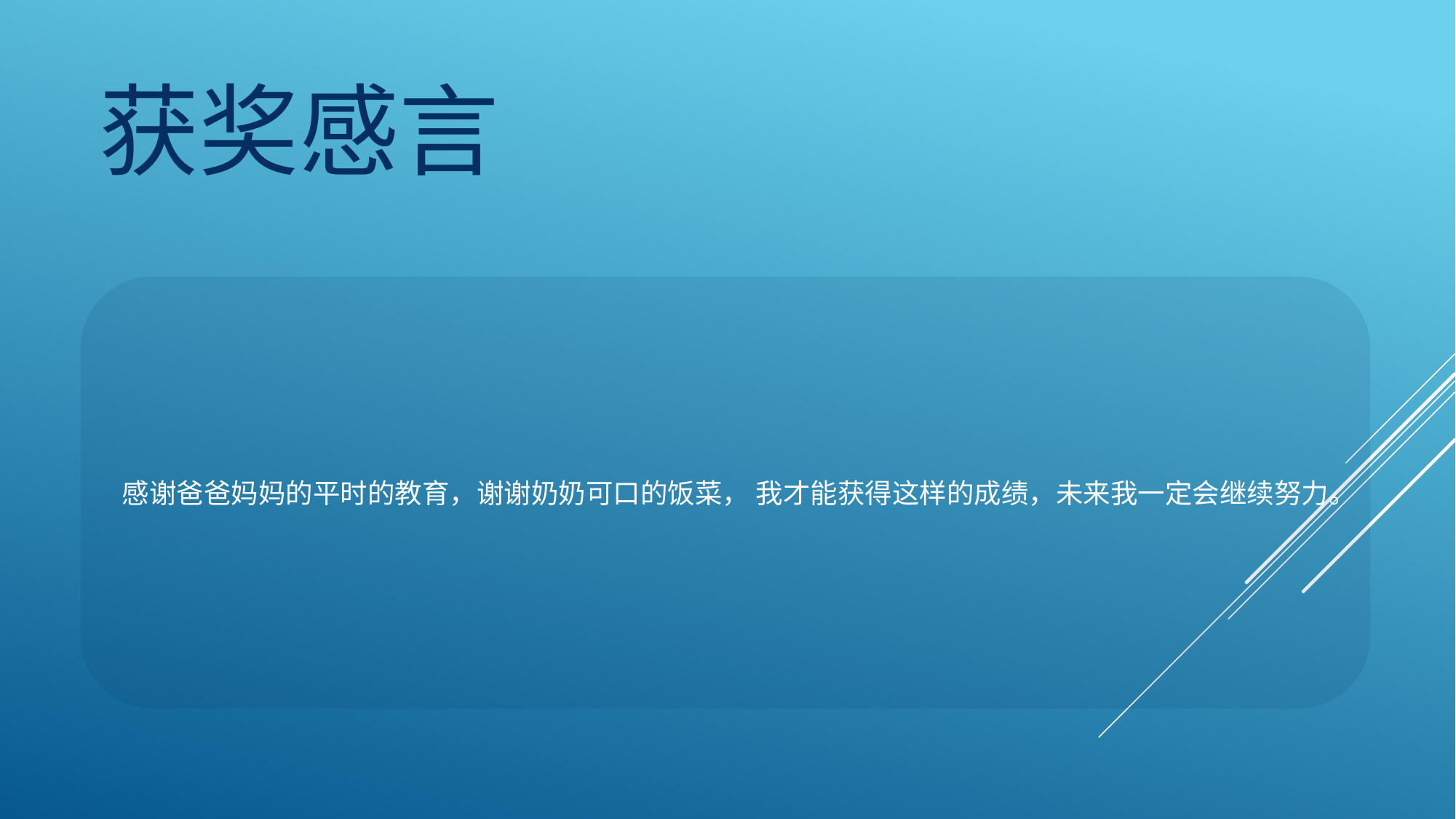

获奖感言
感谢爸爸妈妈的平时的教育，谢谢奶奶可口的饭菜， 我才能获得这样的成绩，未来我一定会继续努力。